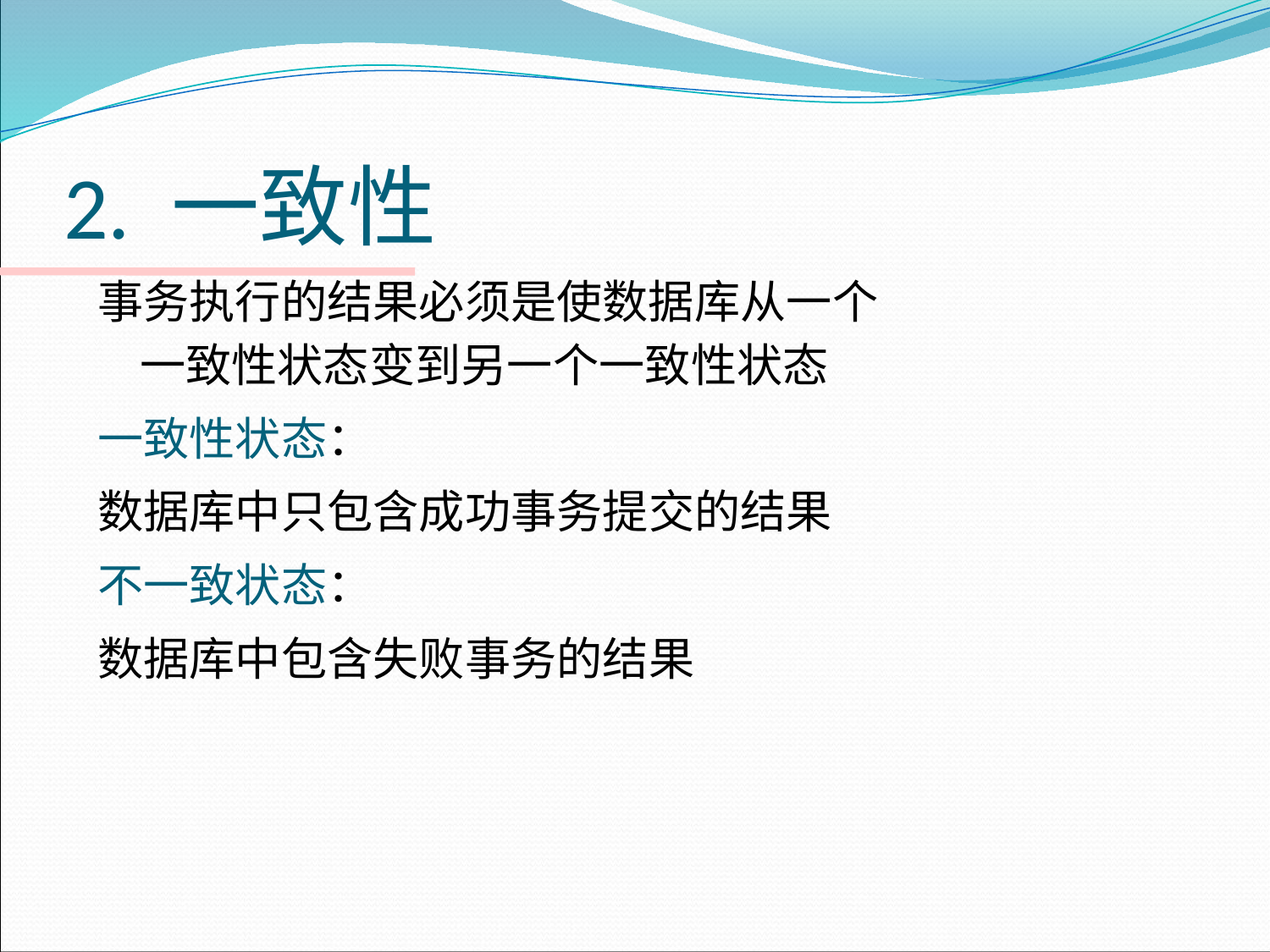

# 2. 一致性
事务执行的结果必须是使数据库从一个
   一致性状态变到另一个一致性状态
一致性状态：
数据库中只包含成功事务提交的结果
不一致状态：
数据库中包含失败事务的结果

905